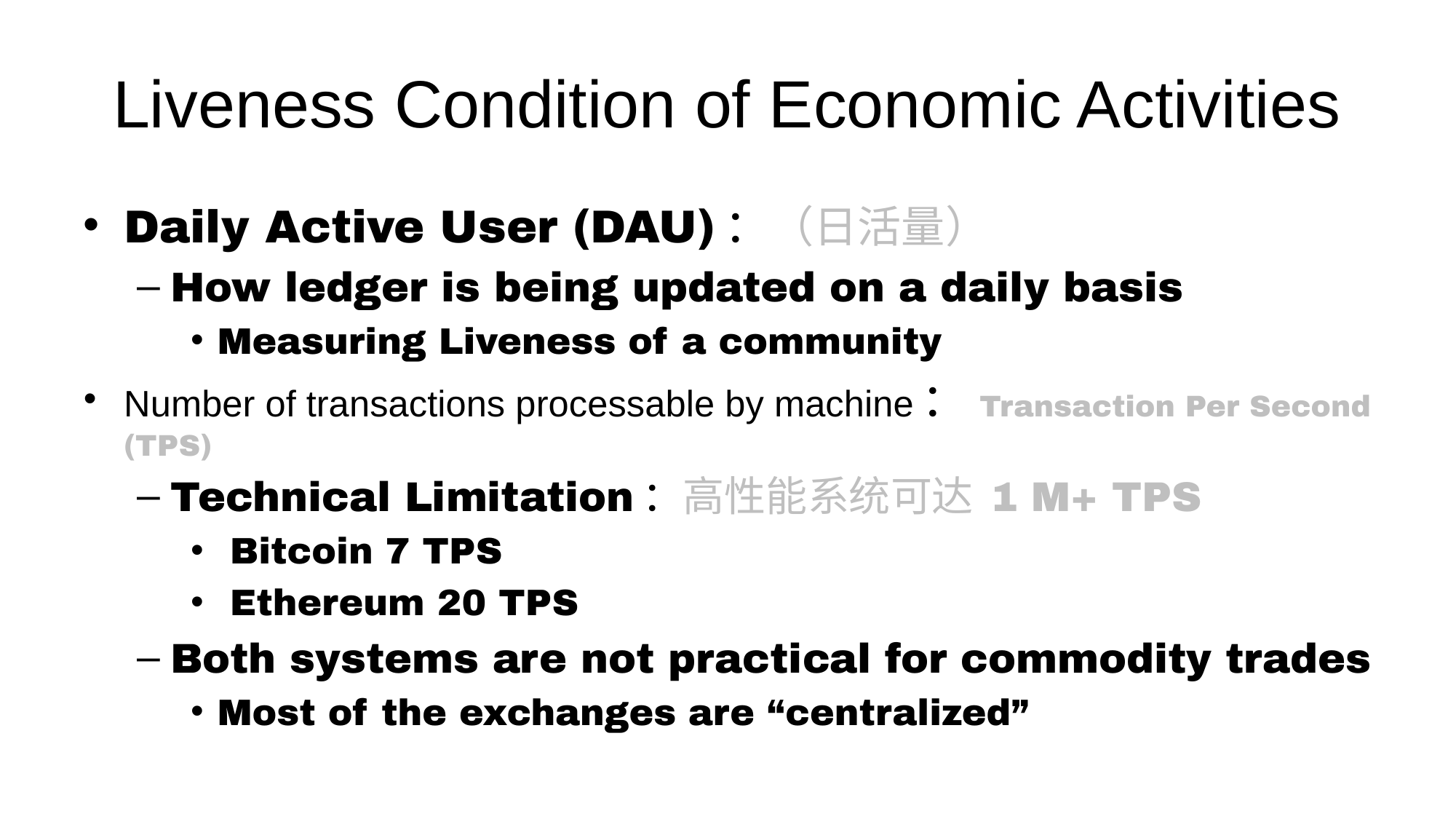

# Liveness Condition of Economic Activities
Daily Active User (DAU)：（日活量）
How ledger is being updated on a daily basis
Measuring Liveness of a community
Number of transactions processable by machine： Transaction Per Second (TPS)
Technical Limitation：高性能系统可达 1 M+ TPS
 Bitcoin 7 TPS
 Ethereum 20 TPS
Both systems are not practical for commodity trades
Most of the exchanges are “centralized”